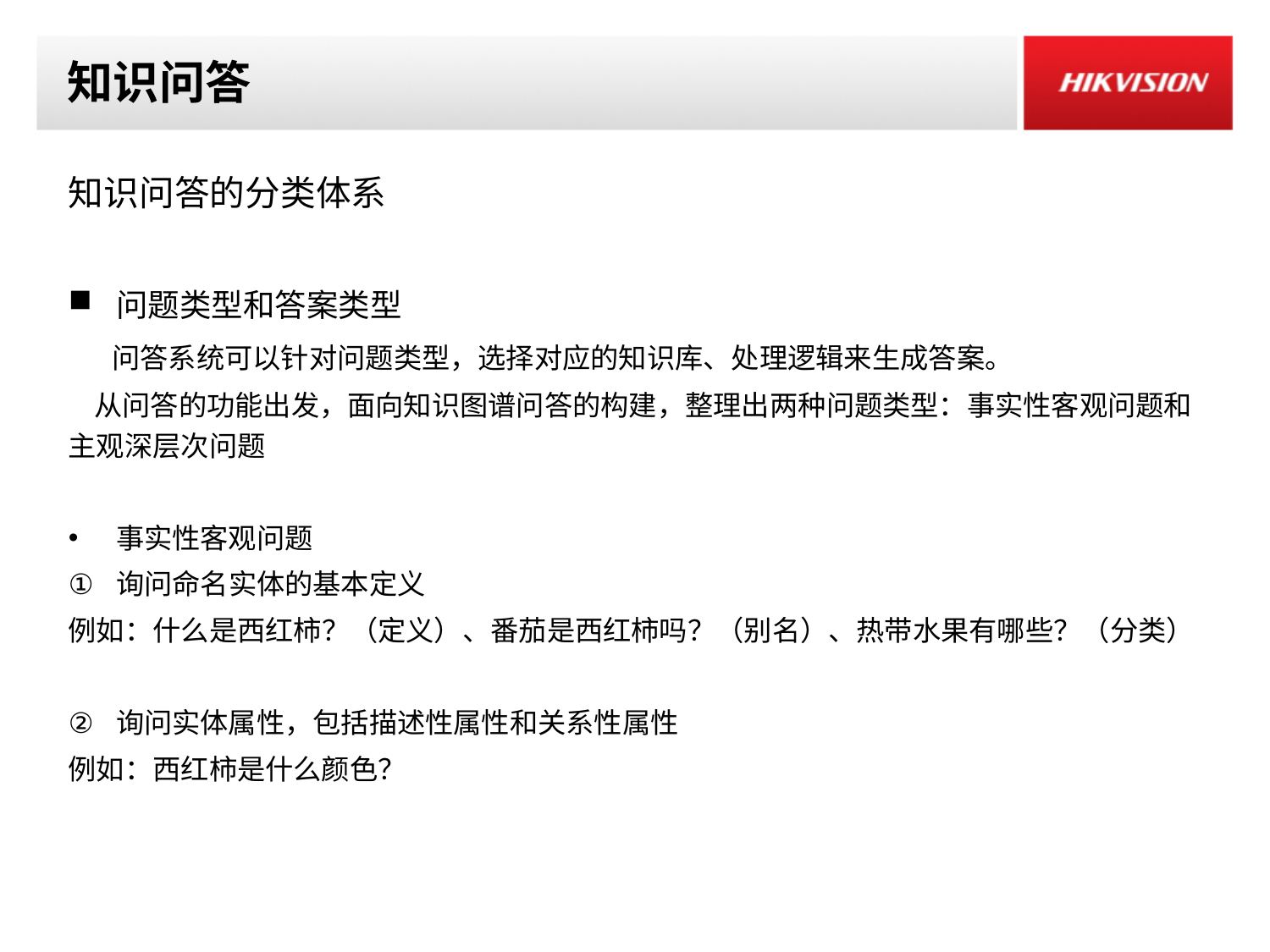

# 知识问答

知识问答的分类体系

问题类型和答案类型
     问答系统可以针对问题类型，选择对应的知识库、处理逻辑来生成答案。
   从问答的功能出发，面向知识图谱问答的构建，整理出两种问题类型：事实性客观问题和主观深层次问题

事实性客观问题
询问命名实体的基本定义
例如：什么是西红柿？（定义）、番茄是西红柿吗？（别名）、热带水果有哪些？（分类）

询问实体属性，包括描述性属性和关系性属性
例如：西红柿是什么颜色？